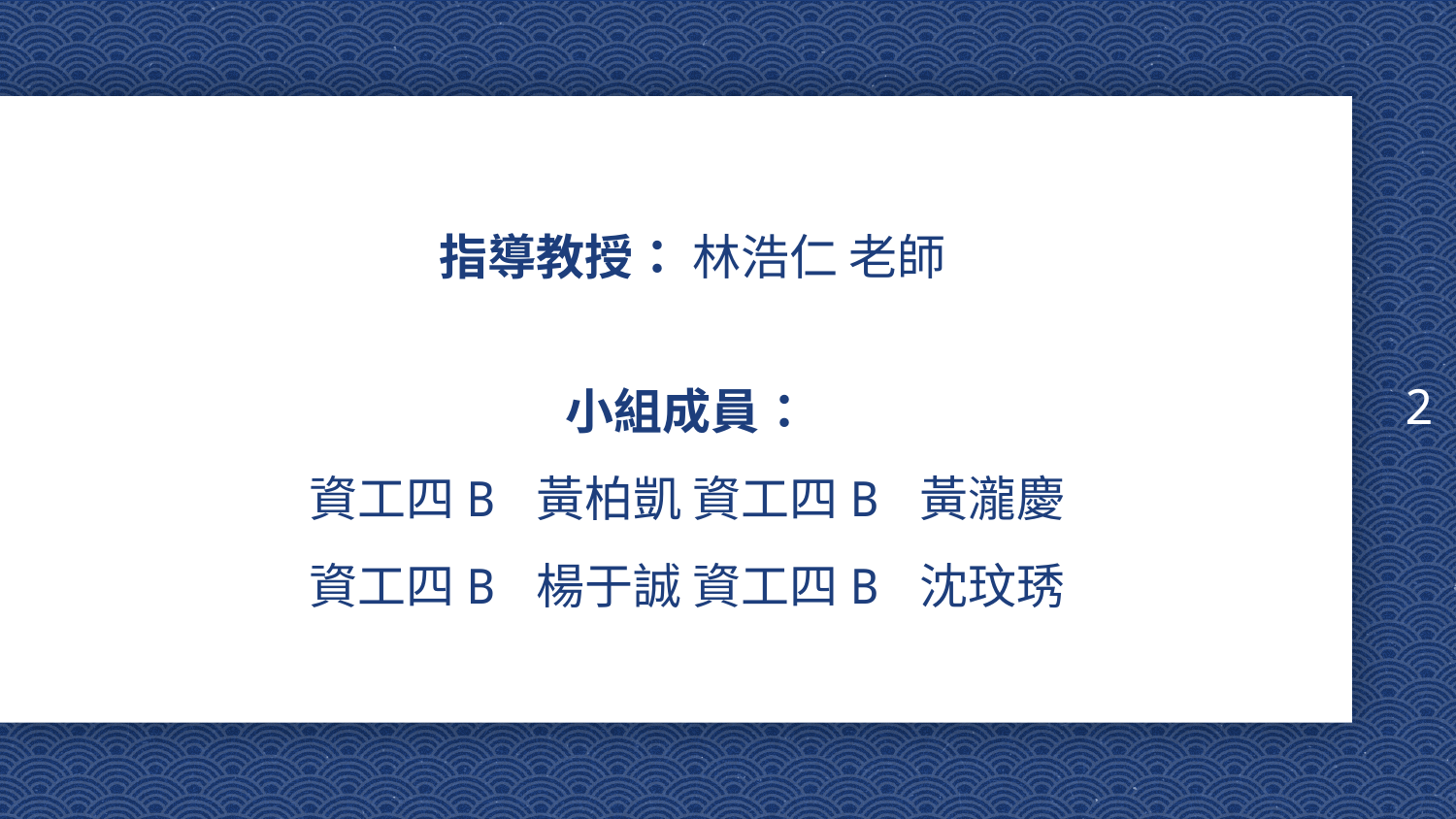

2

指導教授： 林浩仁 老師

小組成員：
資工四B 黃柏凱 資工四B 黃瀧慶
資工四B 楊于誠 資工四B 沈玟琇